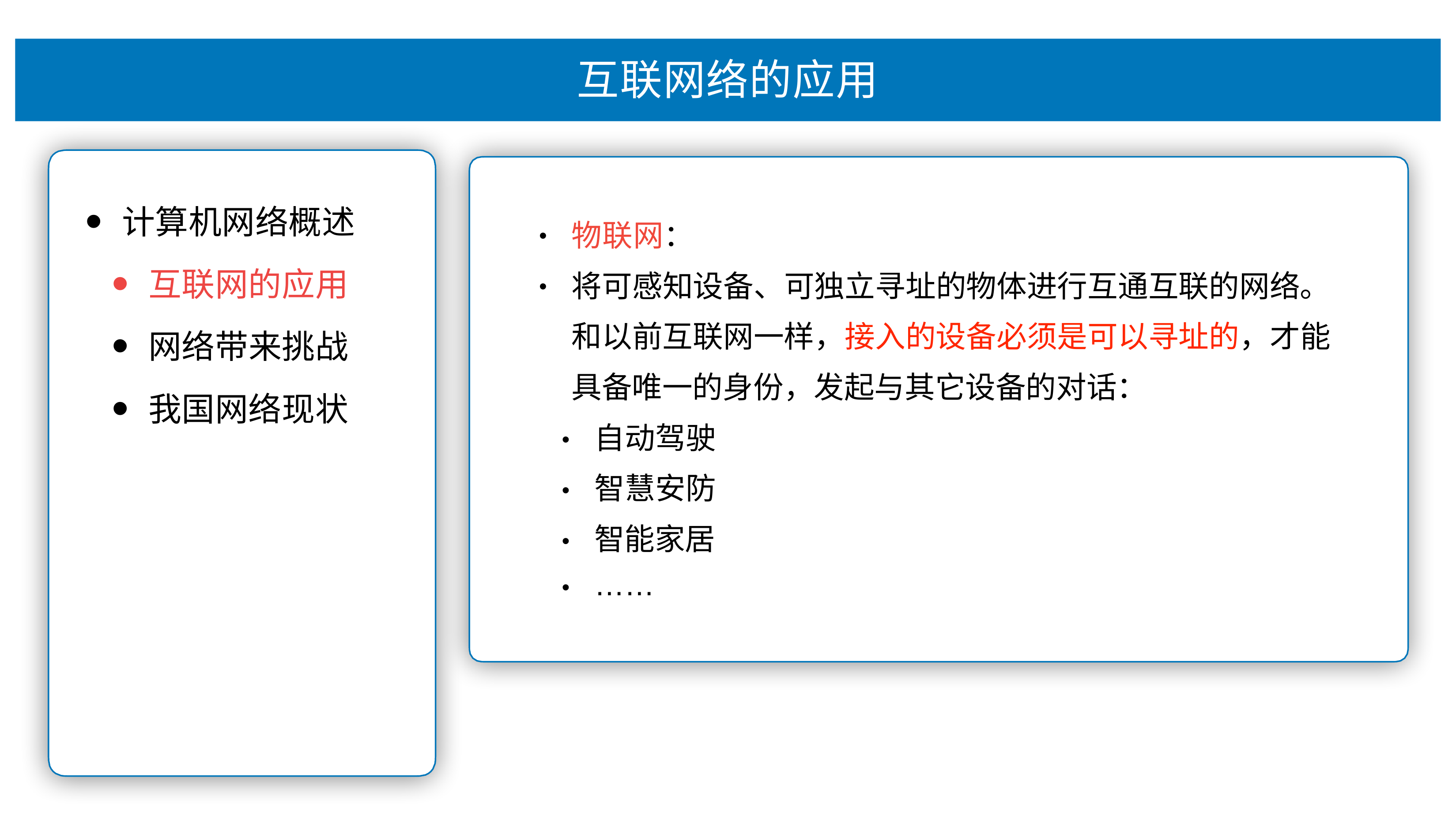

# 互联⽹络的应⽤

计算机⽹络概述
互联⽹的应⽤
⽹络带来挑战
我国⽹络现状
物联⽹：
将可感知设备、可独⽴寻址的物体进⾏互通互联的⽹络。 和以前互联⽹⼀样，接⼊的设备必须是可以寻址的，才能 具备唯⼀的身份，发起与其它设备的对话：
⾃动驾驶 智慧安防 智能家居
……
•
•
•
•
•
•